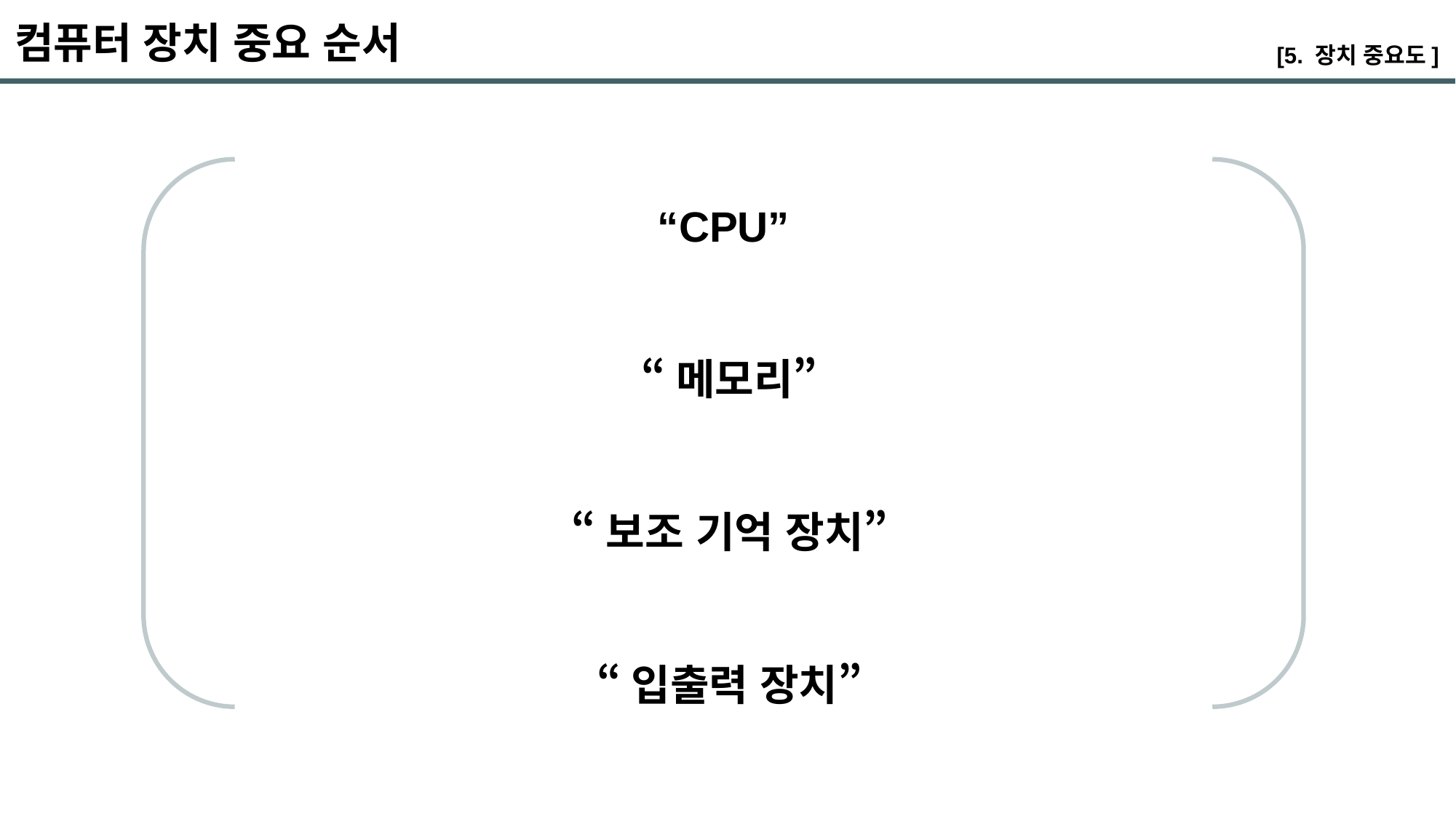

컴퓨터 장치 중요 순서​
[5. 장치 중요도]

“CPU”

 “메모리”

 “보조 기억 장치”

 “입출력 장치”